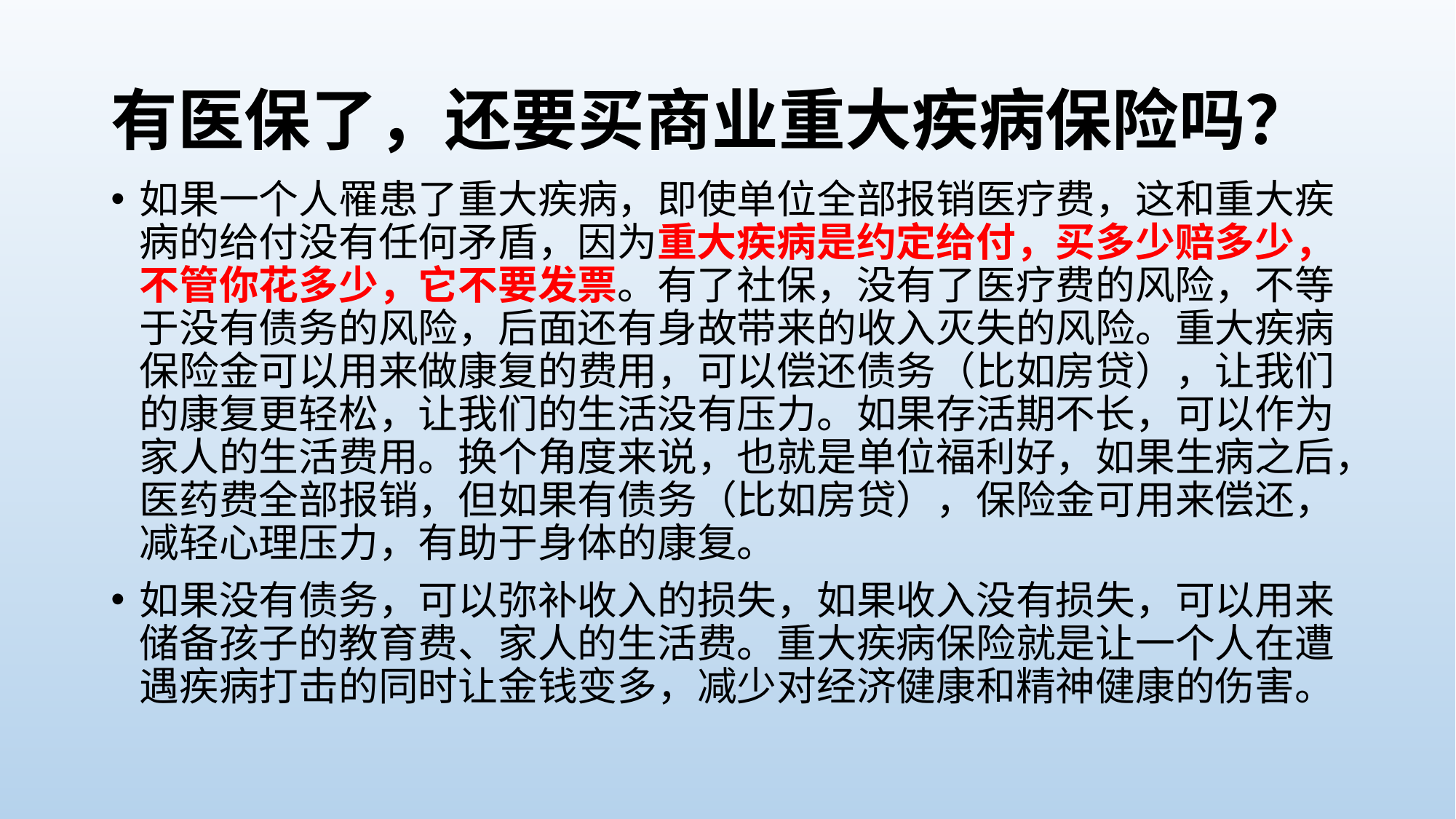

# 有医保了，还要买商业重大疾病保险吗？
如果一个人罹患了重大疾病，即使单位全部报销医疗费，这和重大疾病的给付没有任何矛盾，因为重大疾病是约定给付，买多少赔多少，不管你花多少，它不要发票。有了社保，没有了医疗费的风险，不等于没有债务的风险，后面还有身故带来的收入灭失的风险。重大疾病保险金可以用来做康复的费用，可以偿还债务（比如房贷），让我们的康复更轻松，让我们的生活没有压力。如果存活期不长，可以作为家人的生活费用。换个角度来说，也就是单位福利好，如果生病之后，医药费全部报销，但如果有债务（比如房贷），保险金可用来偿还，减轻心理压力，有助于身体的康复。
如果没有债务，可以弥补收入的损失，如果收入没有损失，可以用来储备孩子的教育费、家人的生活费。重大疾病保险就是让一个人在遭遇疾病打击的同时让金钱变多，减少对经济健康和精神健康的伤害。